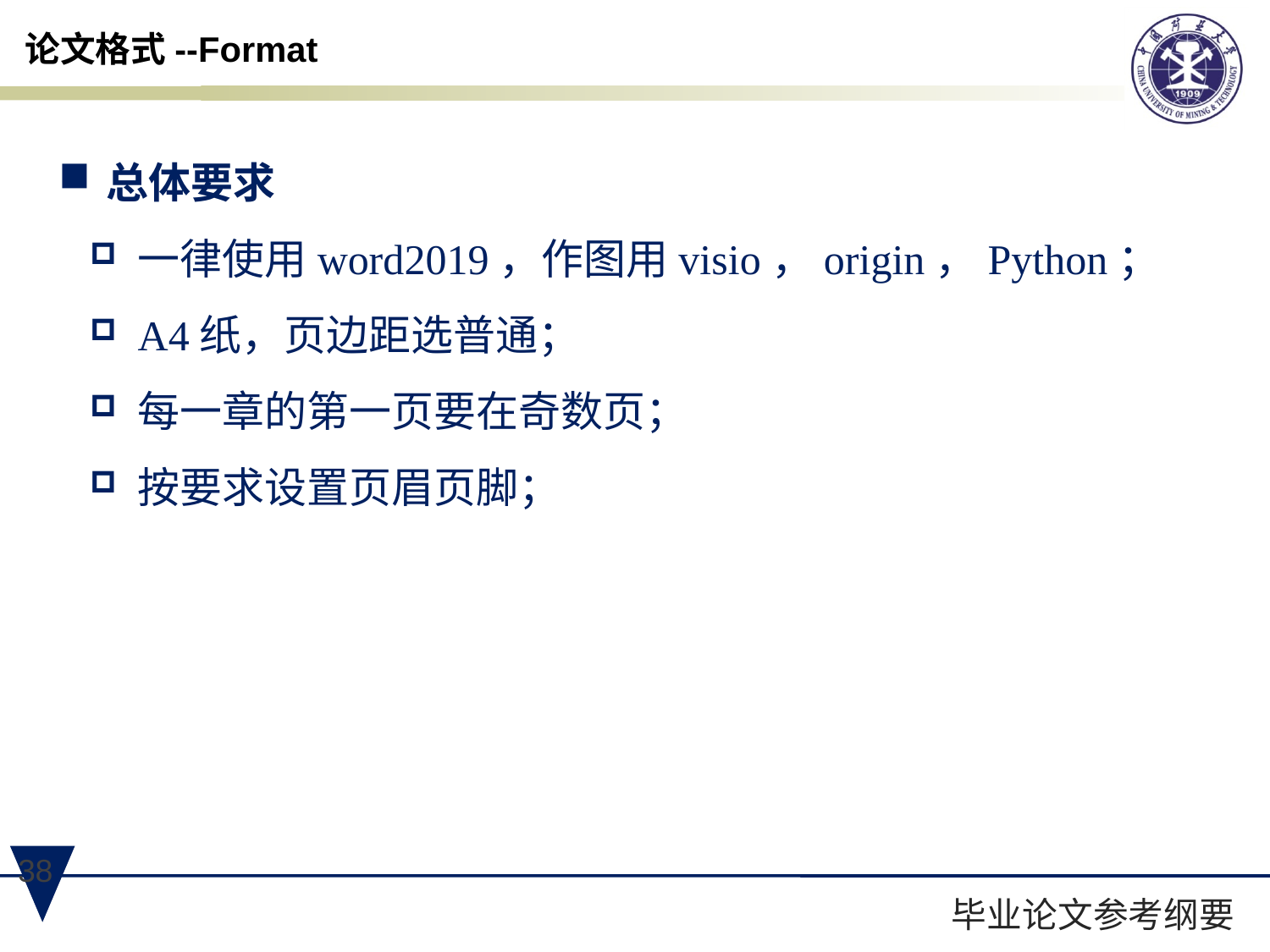

论文格式--Format
总体要求
一律使用word2019，作图用visio，origin，Python；
A4纸，页边距选普通；
每一章的第一页要在奇数页；
按要求设置页眉页脚；